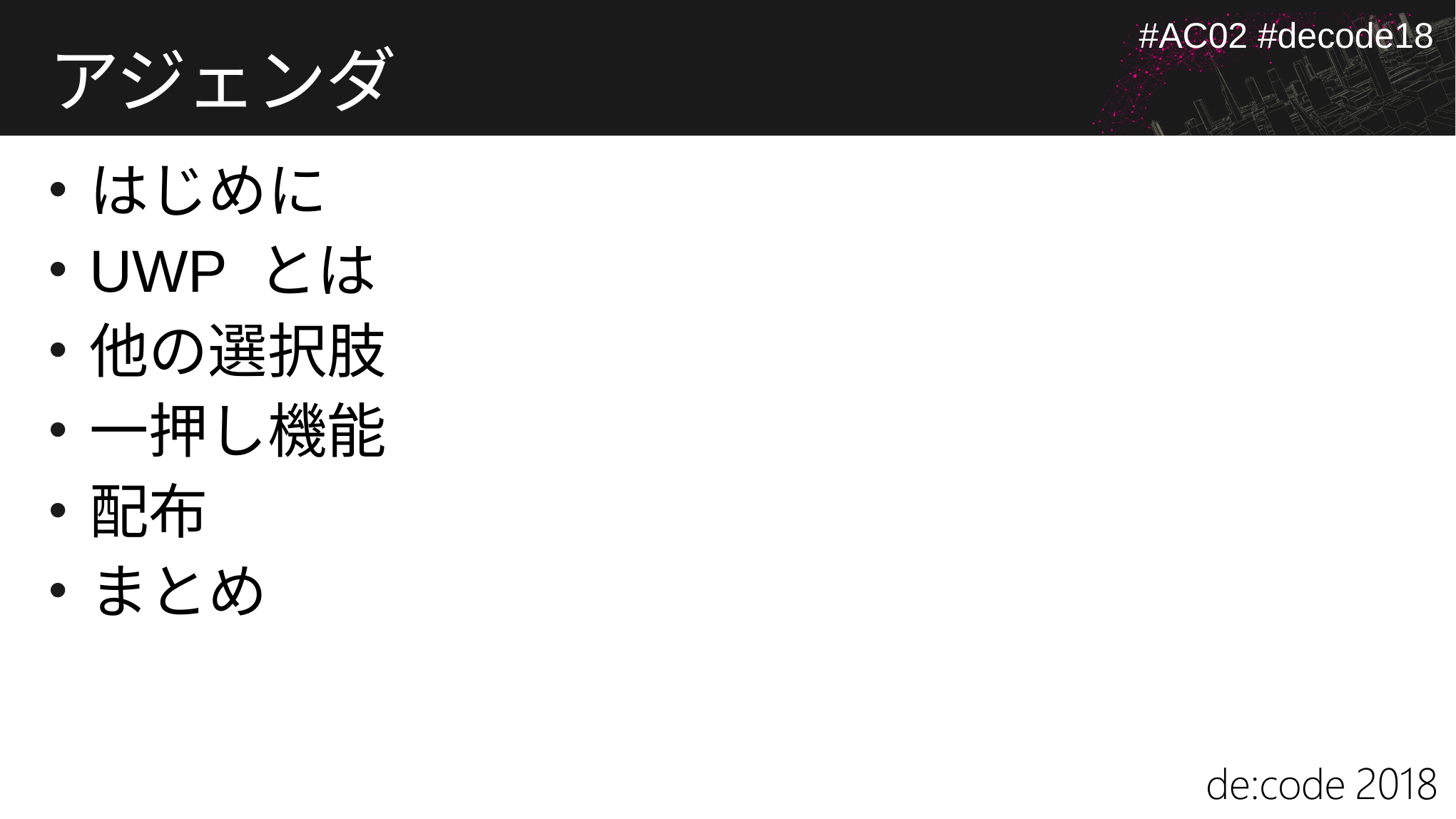

# アジェンダ
はじめに
UWP とは
他の選択肢
一押し機能
配布
まとめ